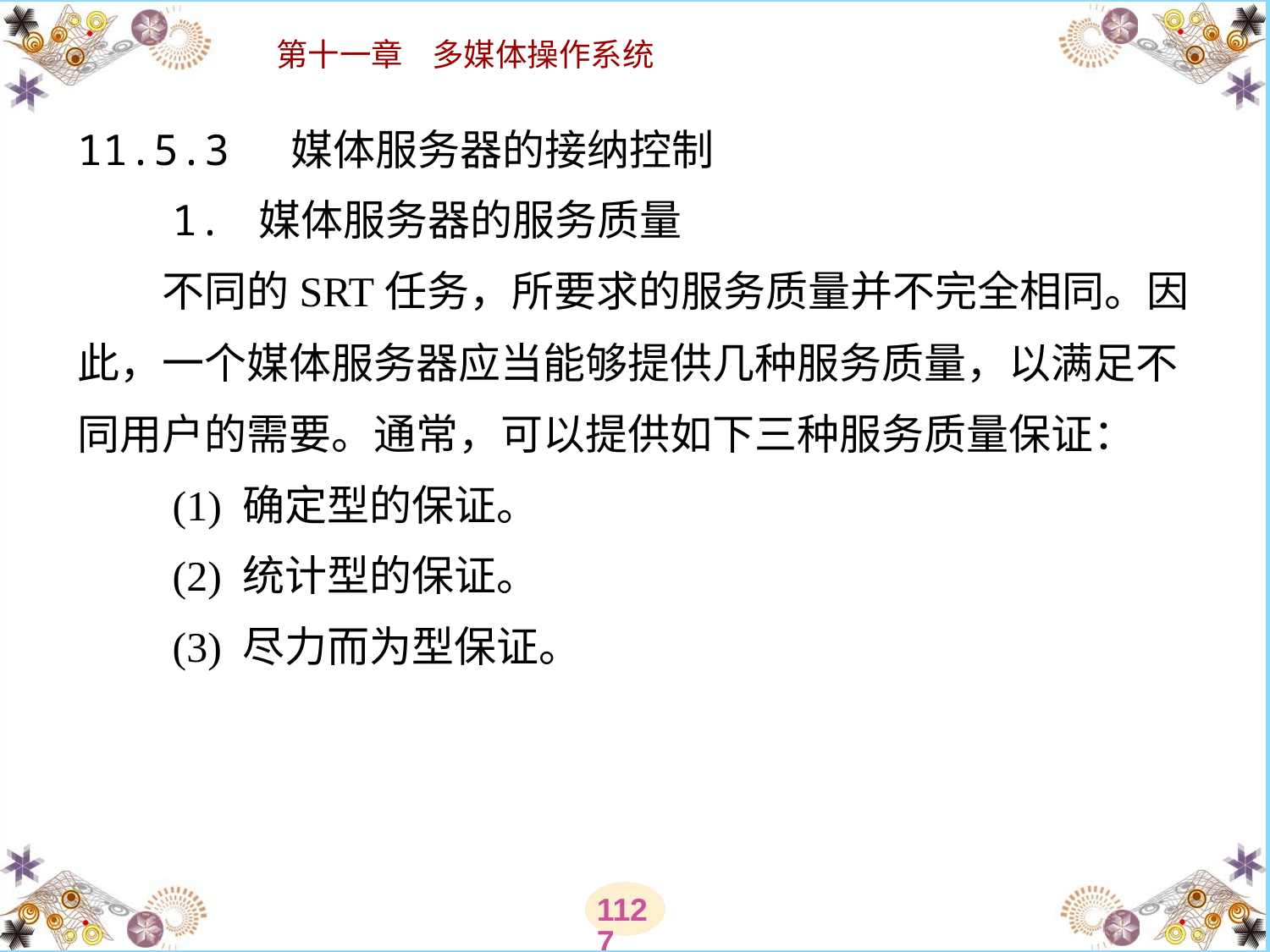

# 11.5.3  媒体服务器的接纳控制 　　1. 媒体服务器的服务质量 　　不同的SRT任务，所要求的服务质量并不完全相同。因此，一个媒体服务器应当能够提供几种服务质量，以满足不同用户的需要。通常，可以提供如下三种服务质量保证： 　　(1) 确定型的保证。 　　(2) 统计型的保证。 　　(3) 尽力而为型保证。